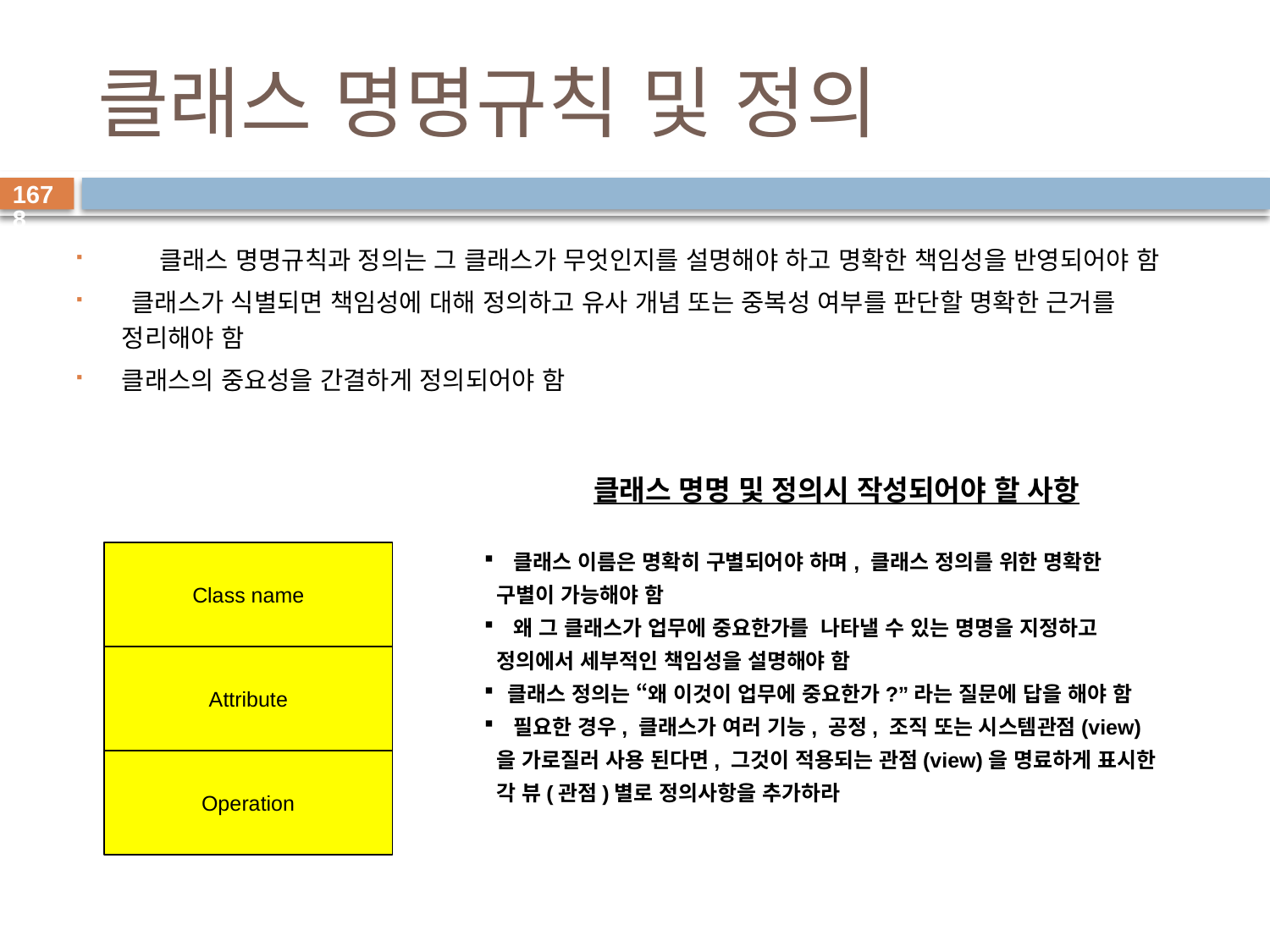

# 클래스 명명규칙 및 정의
1678
     클래스 명명규칙과 정의는 그 클래스가 무엇인지를 설명해야 하고 명확한 책임성을 반영되어야 함
 클래스가 식별되면 책임성에 대해 정의하고 유사 개념 또는 중복성 여부를 판단할 명확한 근거를 정리해야 함
클래스의 중요성을 간결하게 정의되어야 함
클래스 명명 및 정의시 작성되어야 할 사항
  클래스 이름은 명확히 구별되어야 하며, 클래스 정의를 위한 명확한 구별이 가능해야 함
  왜 그 클래스가 업무에 중요한가를  나타낼 수 있는 명명을 지정하고 정의에서 세부적인 책임성을 설명해야 함
 클래스 정의는 “왜 이것이 업무에 중요한가?”라는 질문에 답을 해야 함
  필요한 경우, 클래스가 여러 기능, 공정, 조직 또는 시스템관점(view)을 가로질러 사용 된다면, 그것이 적용되는 관점(view)을 명료하게 표시한 각 뷰(관점)별로 정의사항을 추가하라

Class name
Attribute
Operation